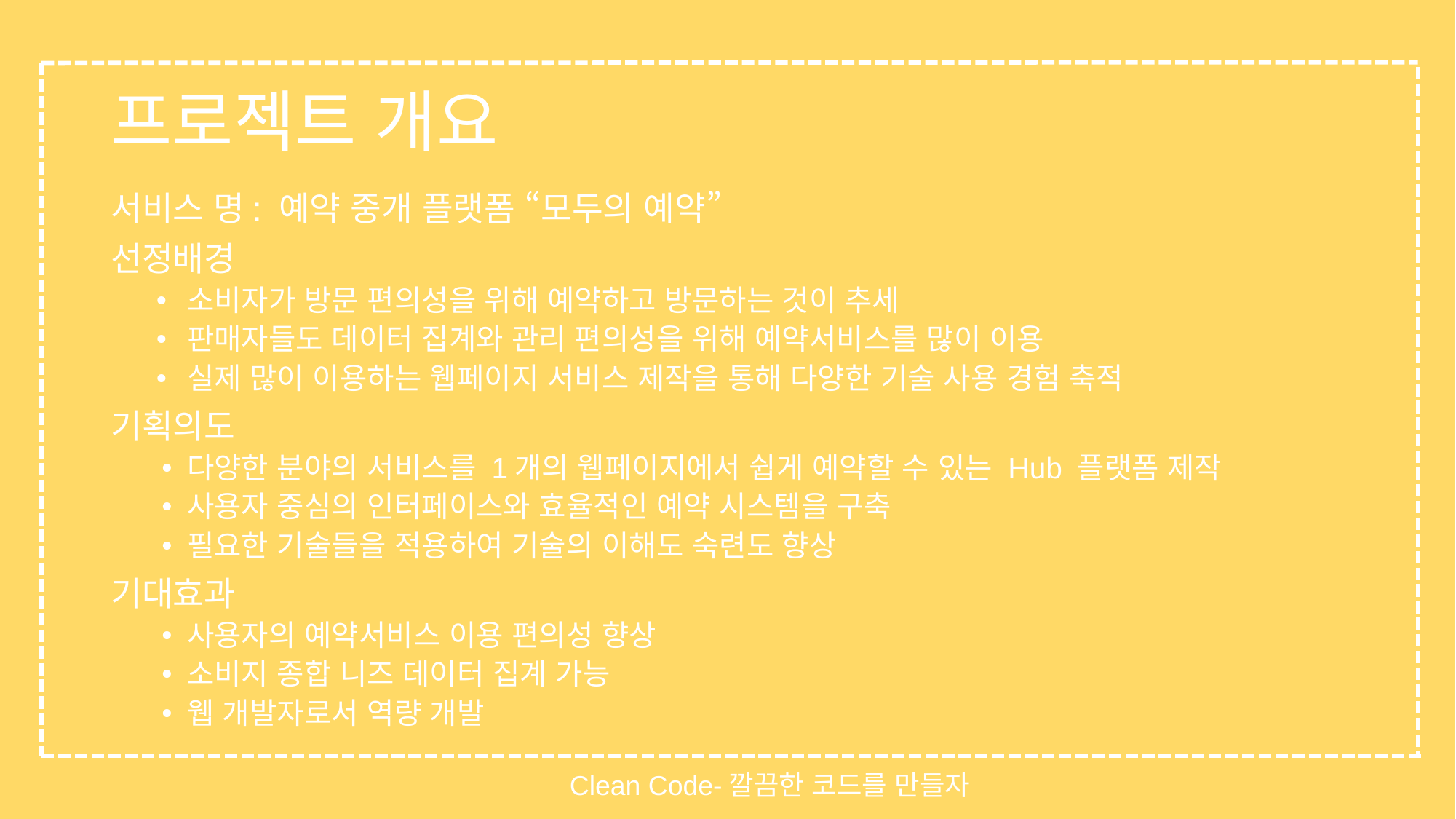

프로젝트 개요

서비스 명: 예약 중개 플랫폼 “모두의 예약”
선정배경
소비자가 방문 편의성을 위해 예약하고 방문하는 것이 추세
판매자들도 데이터 집계와 관리 편의성을 위해 예약서비스를 많이 이용
실제 많이 이용하는 웹페이지 서비스 제작을 통해 다양한 기술 사용 경험 축적
기획의도
다양한 분야의 서비스를 1개의 웹페이지에서 쉽게 예약할 수 있는 Hub 플랫폼 제작
사용자 중심의 인터페이스와 효율적인 예약 시스템을 구축
필요한 기술들을 적용하여 기술의 이해도 숙련도 향상
기대효과
사용자의 예약서비스 이용 편의성 향상
소비지 종합 니즈 데이터 집계 가능
웹 개발자로서 역량 개발
Clean Code-깔끔한 코드를 만들자